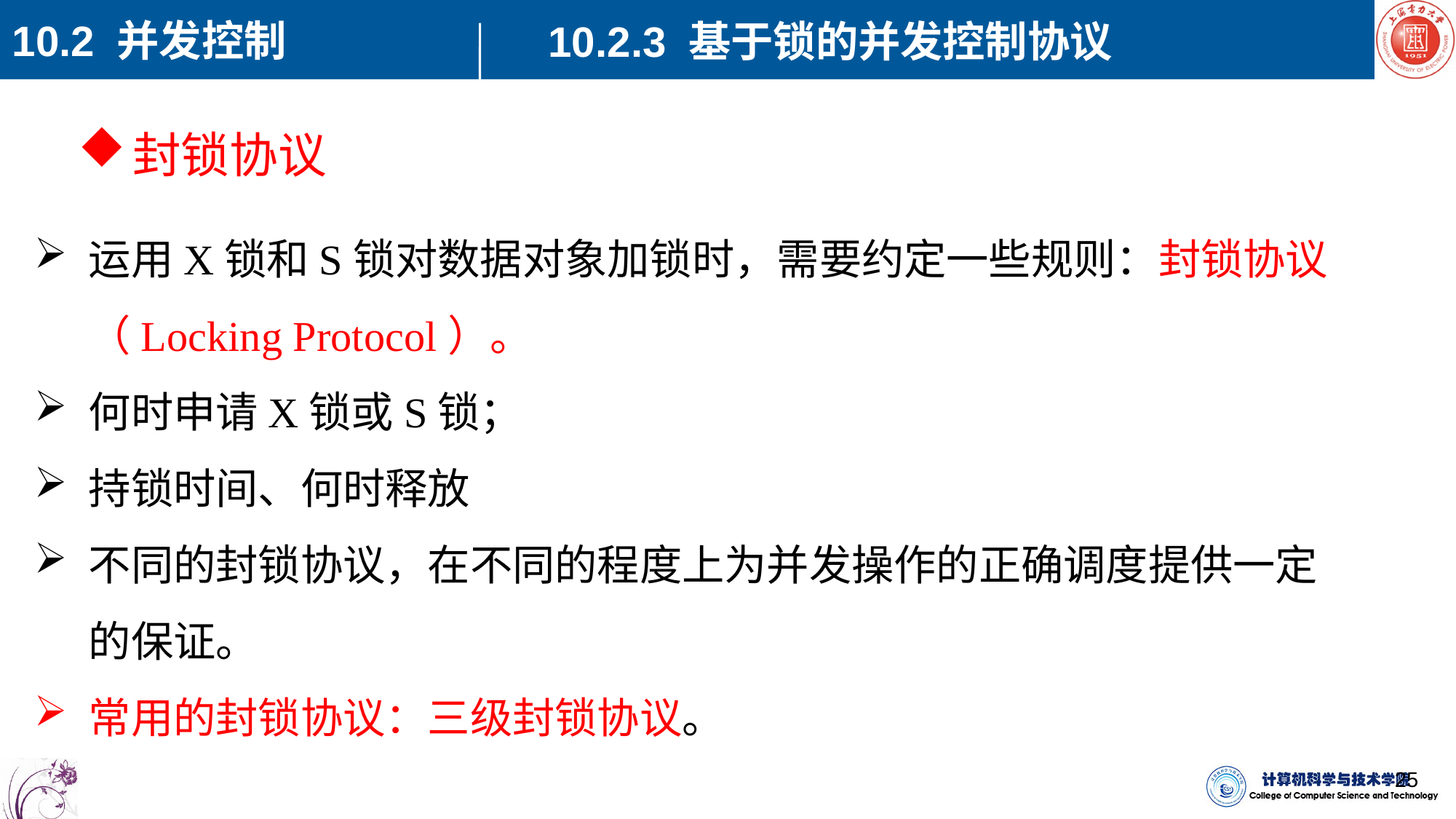

10.2 并发控制
10.2.3 基于锁的并发控制协议
封锁协议
运用X锁和S锁对数据对象加锁时，需要约定一些规则：封锁协议（Locking Protocol）。
何时申请X锁或S锁；
持锁时间、何时释放
不同的封锁协议，在不同的程度上为并发操作的正确调度提供一定的保证。
常用的封锁协议：三级封锁协议。
25